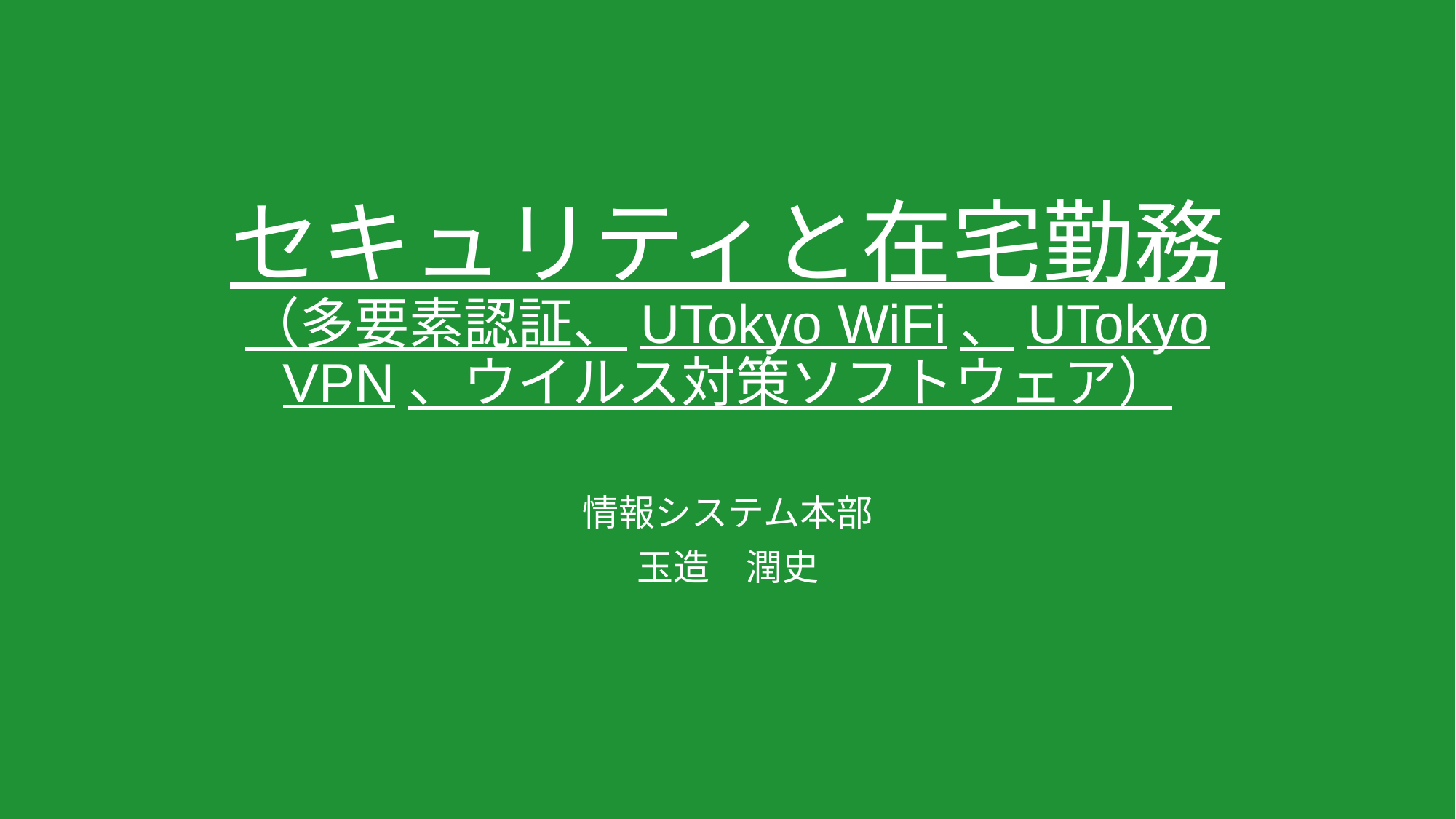

# セキュリティと在宅勤務 （多要素認証、UTokyo WiFi、UTokyo VPN、ウイルス対策ソフトウェア）

情報システム本部
玉造　潤史